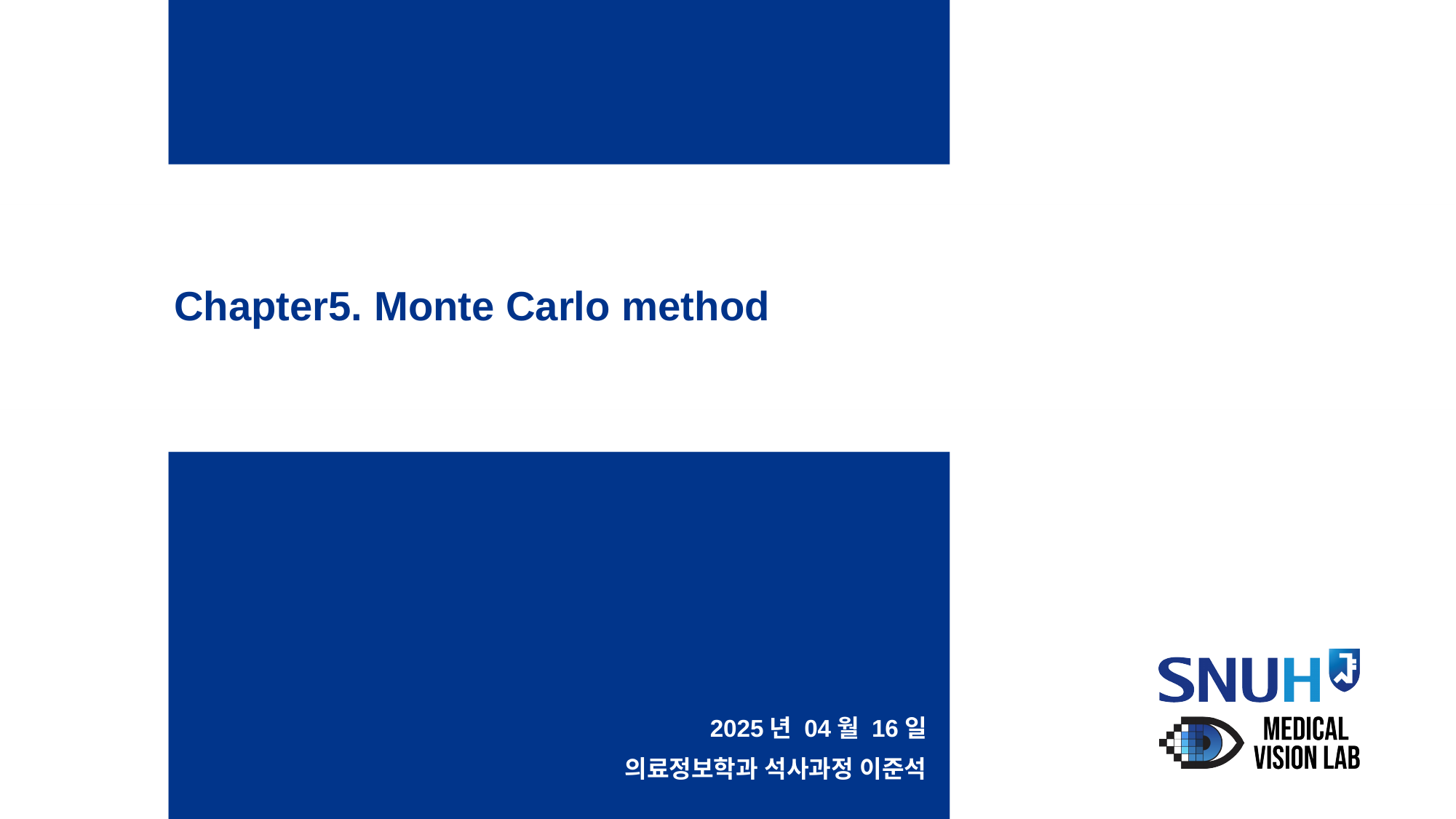

# Chapter5. Monte Carlo method

2025년 04월 16일
의료정보학과 석사과정 이준석